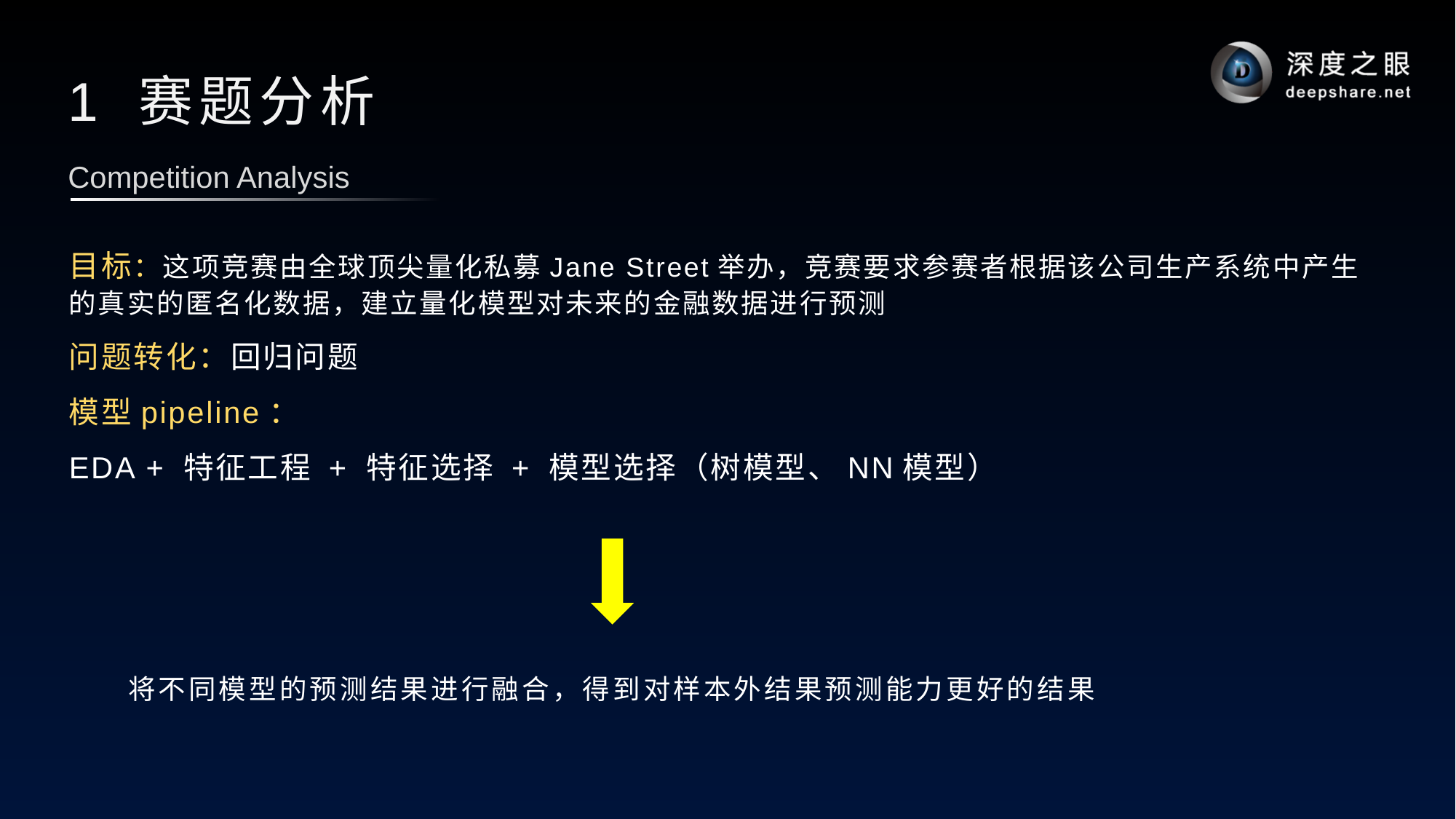

# 1 赛题分析
Competition Analysis
目标：这项竞赛由全球顶尖量化私募Jane Street举办，竞赛要求参赛者根据该公司生产系统中产生的真实的匿名化数据，建立量化模型对未来的金融数据进行预测
问题转化：回归问题
模型pipeline：
EDA + 特征工程 + 特征选择 + 模型选择（树模型、NN模型）

将不同模型的预测结果进行融合，得到对样本外结果预测能力更好的结果